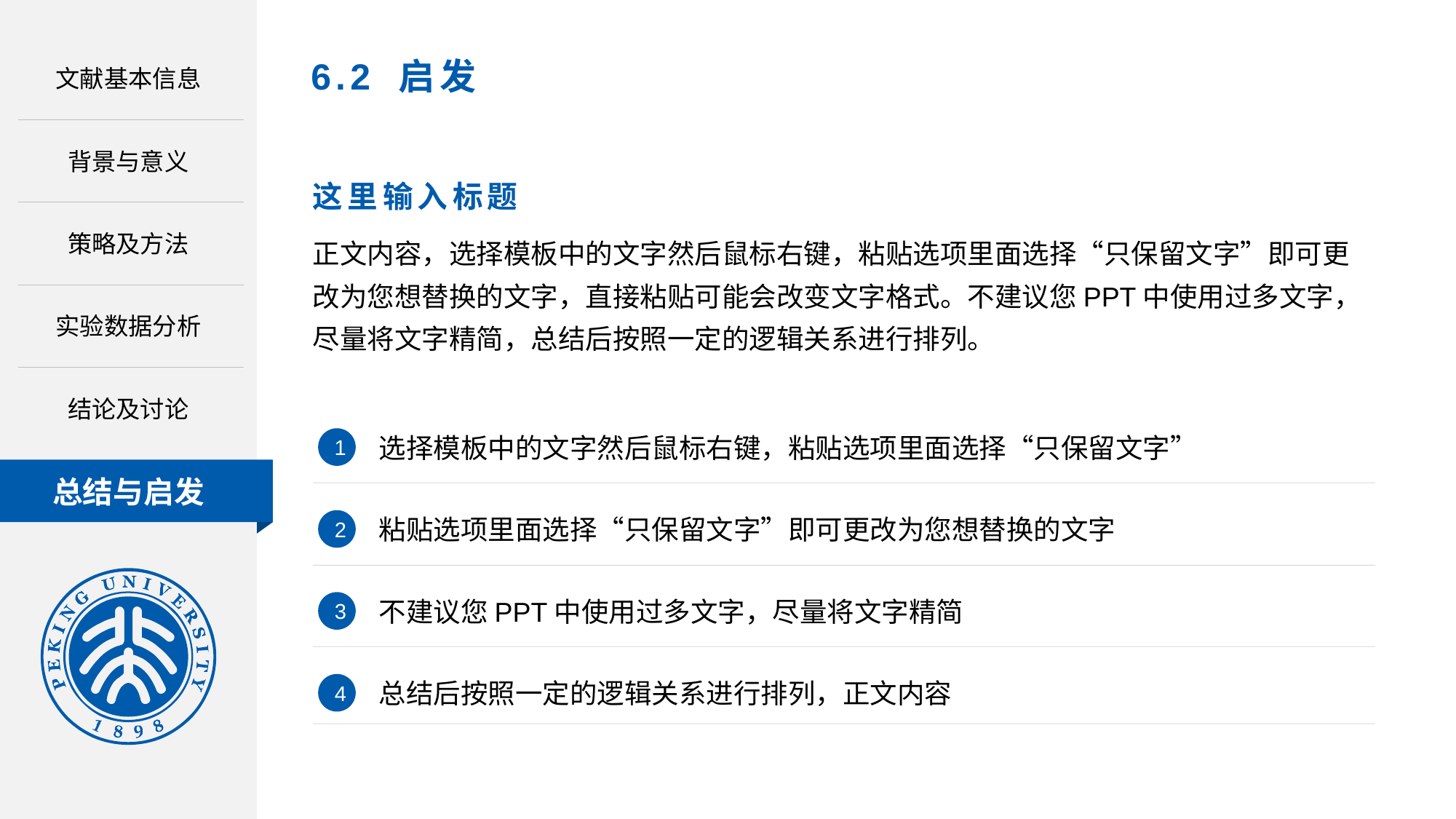

文献基本信息
# 6.2 启发
背景与意义
这里输入标题
正文内容，选择模板中的文字然后鼠标右键，粘贴选项里面选择“只保留文字”即可更改为您想替换的文字，直接粘贴可能会改变文字格式。不建议您PPT中使用过多文字，尽量将文字精简，总结后按照一定的逻辑关系进行排列。
策略及方法
实验数据分析
结论及讨论
选择模板中的文字然后鼠标右键，粘贴选项里面选择“只保留文字”
1

总结与启发
粘贴选项里面选择“只保留文字”即可更改为您想替换的文字
2

不建议您PPT中使用过多文字，尽量将文字精简
3
总结后按照一定的逻辑关系进行排列，正文内容
4